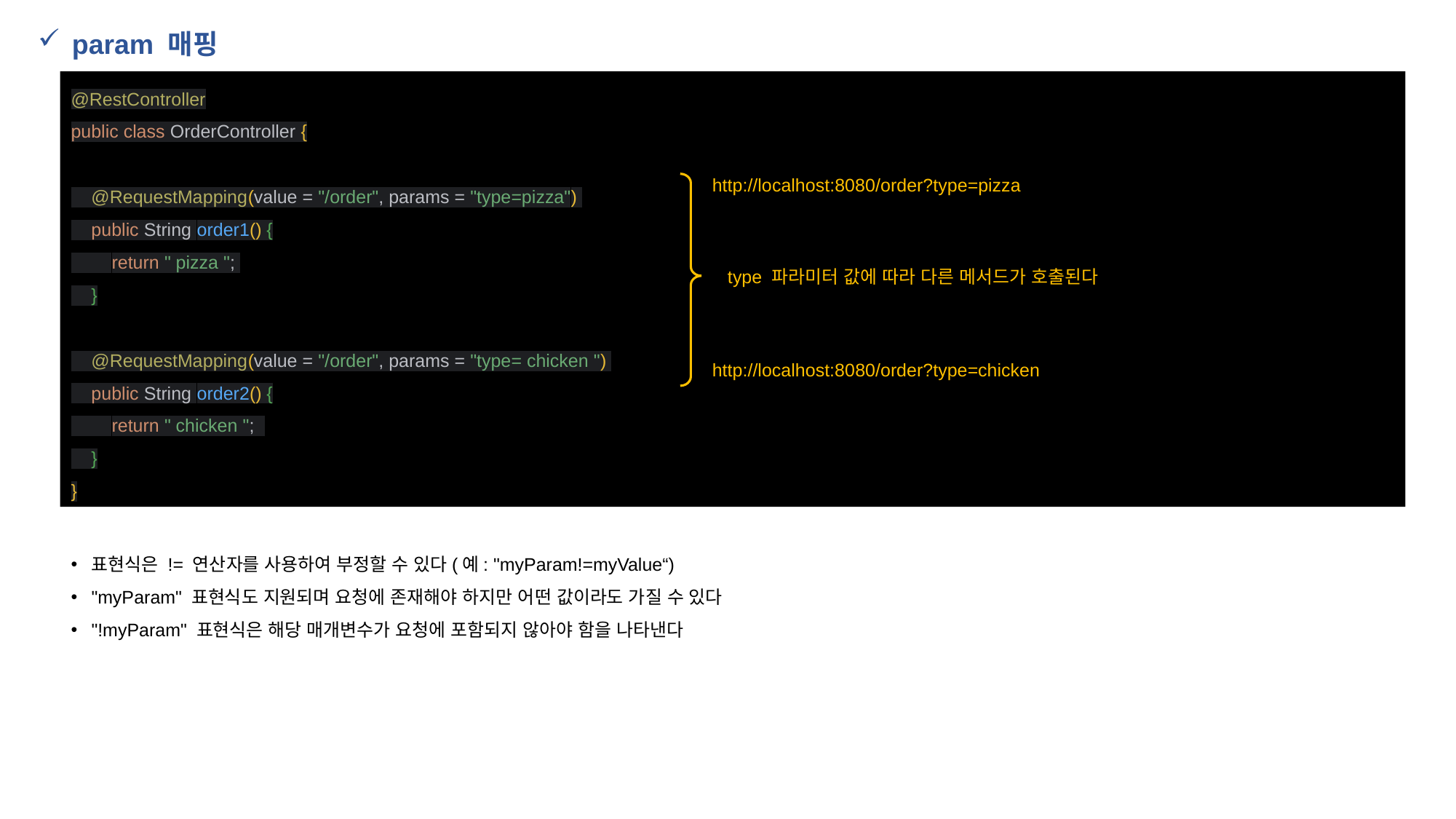

param 매핑
@RestController
public class OrderController {
    @RequestMapping(value = "/order", params = "type=pizza")
    public String order1() {
        return " pizza ";
    }
    @RequestMapping(value = "/order", params = "type= chicken ")
    public String order2() {
        return " chicken ";
    }
}
http://localhost:8080/order?type=pizza

type 파라미터 값에 따라 다른 메서드가 호출된다
http://localhost:8080/order?type=chicken
표현식은 != 연산자를 사용하여 부정할 수 있다(예: "myParam!=myValue“)
"myParam" 표현식도 지원되며 요청에 존재해야 하지만 어떤 값이라도 가질 수 있다
"!myParam" 표현식은 해당 매개변수가 요청에 포함되지 않아야 함을 나타낸다